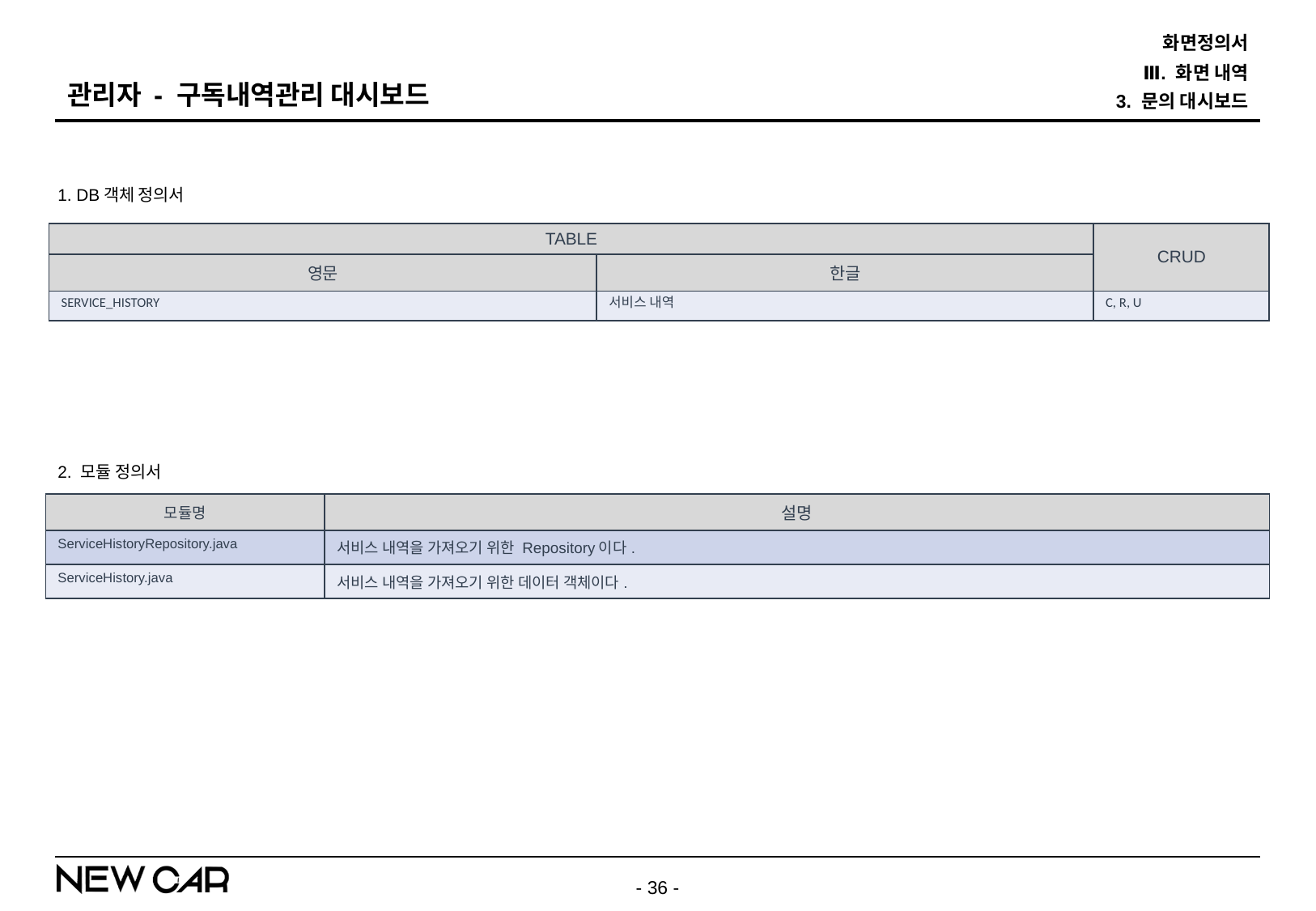

화면정의서
Ⅲ. 화면 내역
관리자 - 구독내역관리 대시보드
3. 문의 대시보드
1. DB객체 정의서
| TABLE |  | CRUD |
| --- | --- | --- |
| 영문 | 한글 |  |
| SERVICE\_HISTORY | 서비스 내역 | C, R, U |
2. 모듈 정의서
| 모듈명 | 설명 |
| --- | --- |
| ServiceHistoryRepository.java | 서비스 내역을 가져오기 위한 Repository이다. |
| ServiceHistory.java | 서비스 내역을 가져오기 위한 데이터 객체이다. |